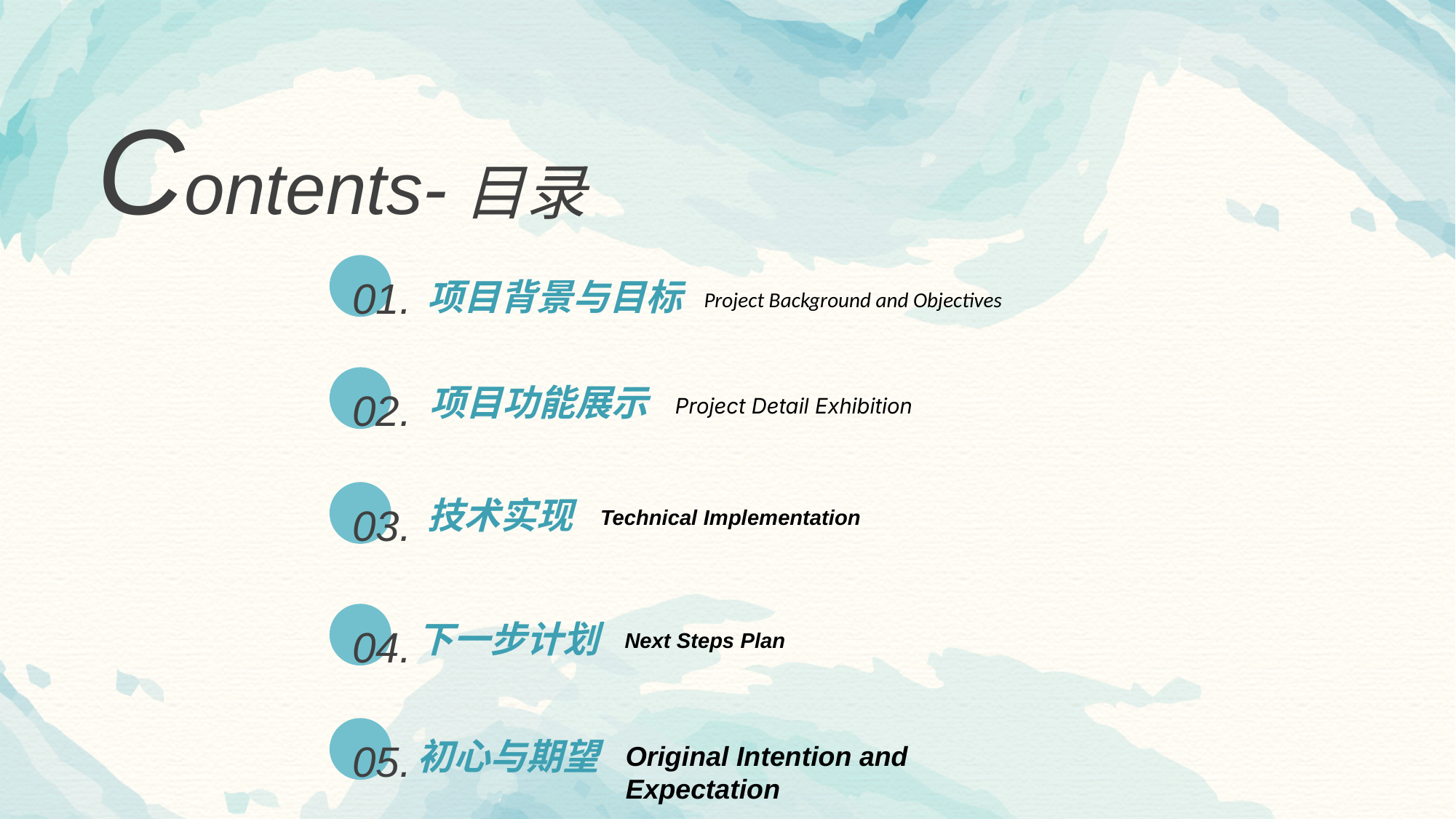

Contents-目录

01.
项目背景与目标
Project Background and Objectives

02.
项目功能展示
Project Detail Exhibition

03.
技术实现
Technical Implementation

04.
下一步计划
Next Steps Plan

05.
初心与期望
Original Intention and Expectation